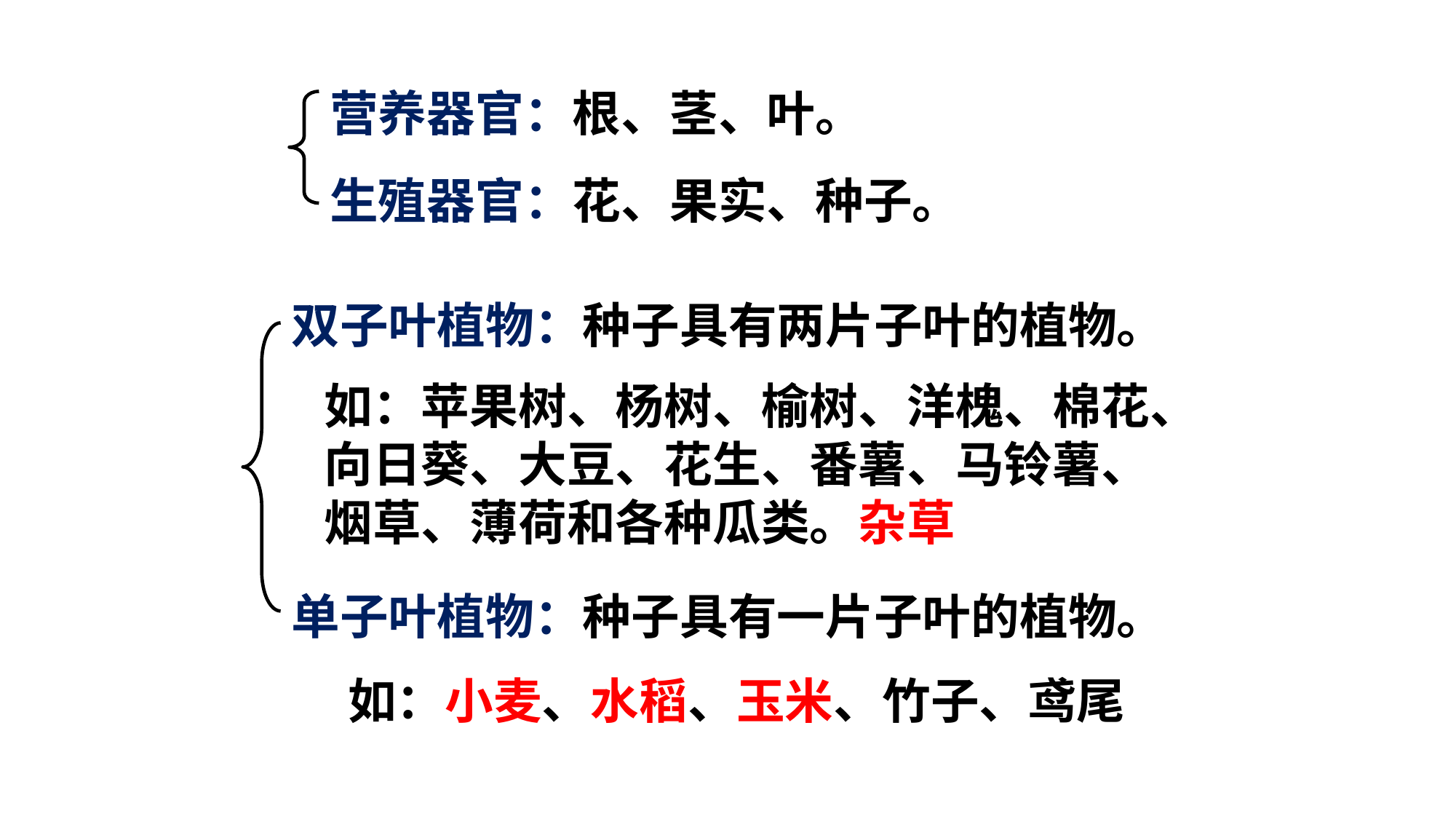

营养器官：根、茎、叶。
生殖器官：花、果实、种子。

双子叶植物：种子具有两片子叶的植物。

单子叶植物：种子具有一片子叶的植物。

如：苹果树、杨树、榆树、洋槐、棉花、向日葵、大豆、花生、番薯、马铃薯、烟草、薄荷和各种瓜类。杂草
如：小麦、水稻、玉米、竹子、鸢尾